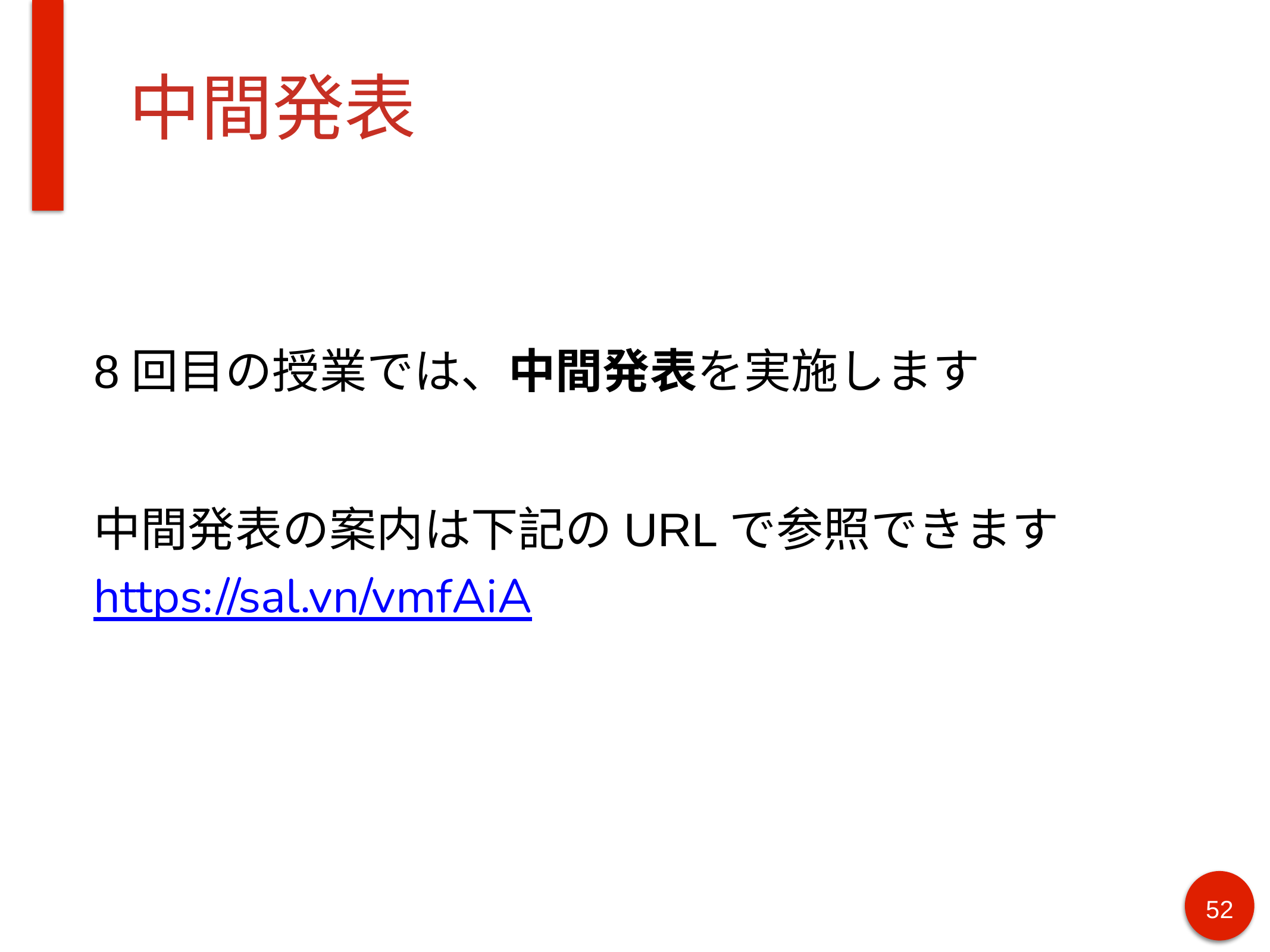

# 中間発表
8回目の授業では、中間発表を実施します
中間発表の案内は下記のURLで参照できます
https://sal.vn/vmfAiA

52